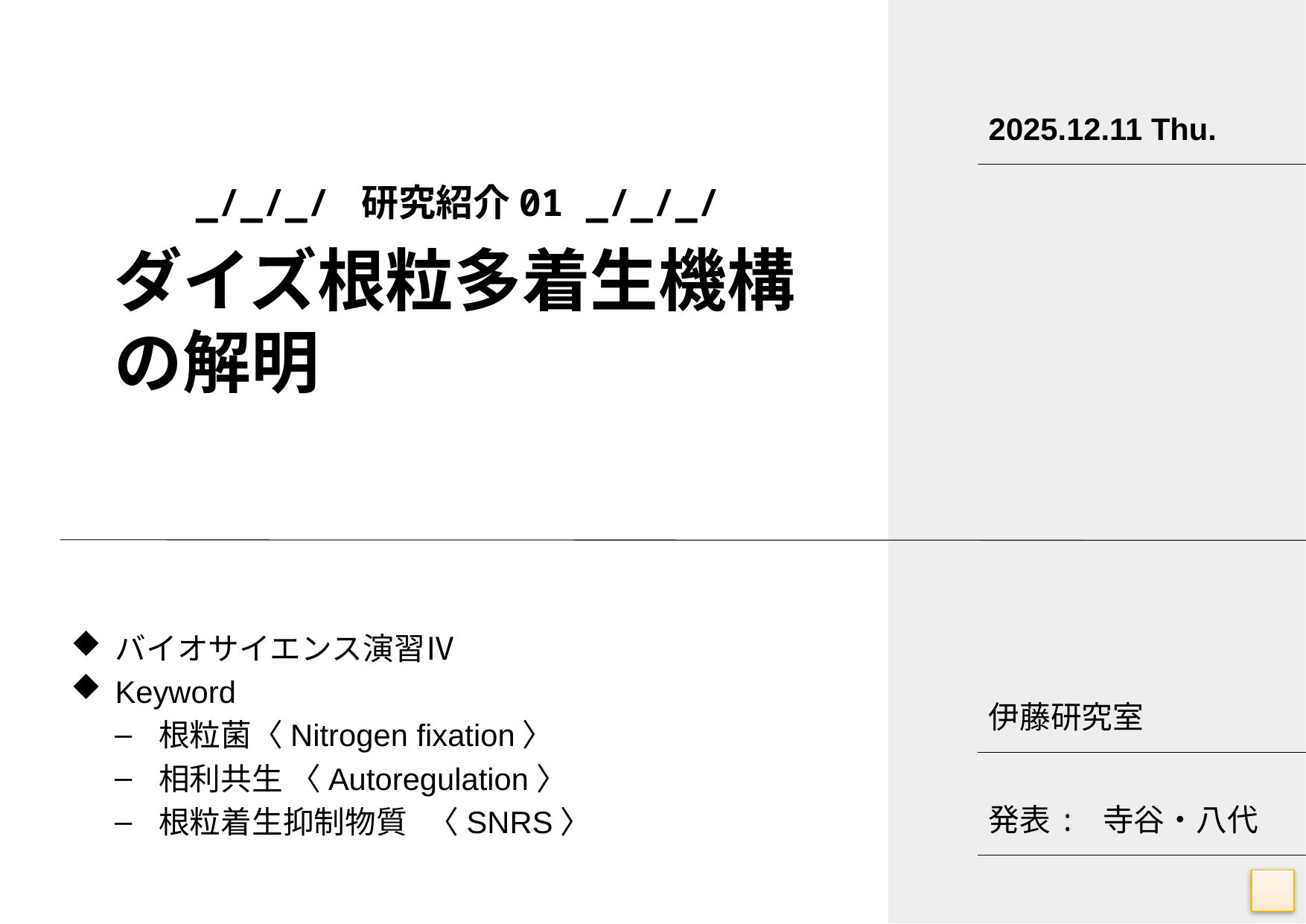

2025.12.11 Thu.
_/_/_/ 研究紹介01 _/_/_/
ダイズ根粒多着生機構の解明
バイオサイエンス演習Ⅳ
Keyword
根粒菌〈Nitrogen fixation〉
相利共生 〈Autoregulation〉
根粒着生抑制物質   〈SNRS〉
伊藤研究室
発表: 寺谷・八代